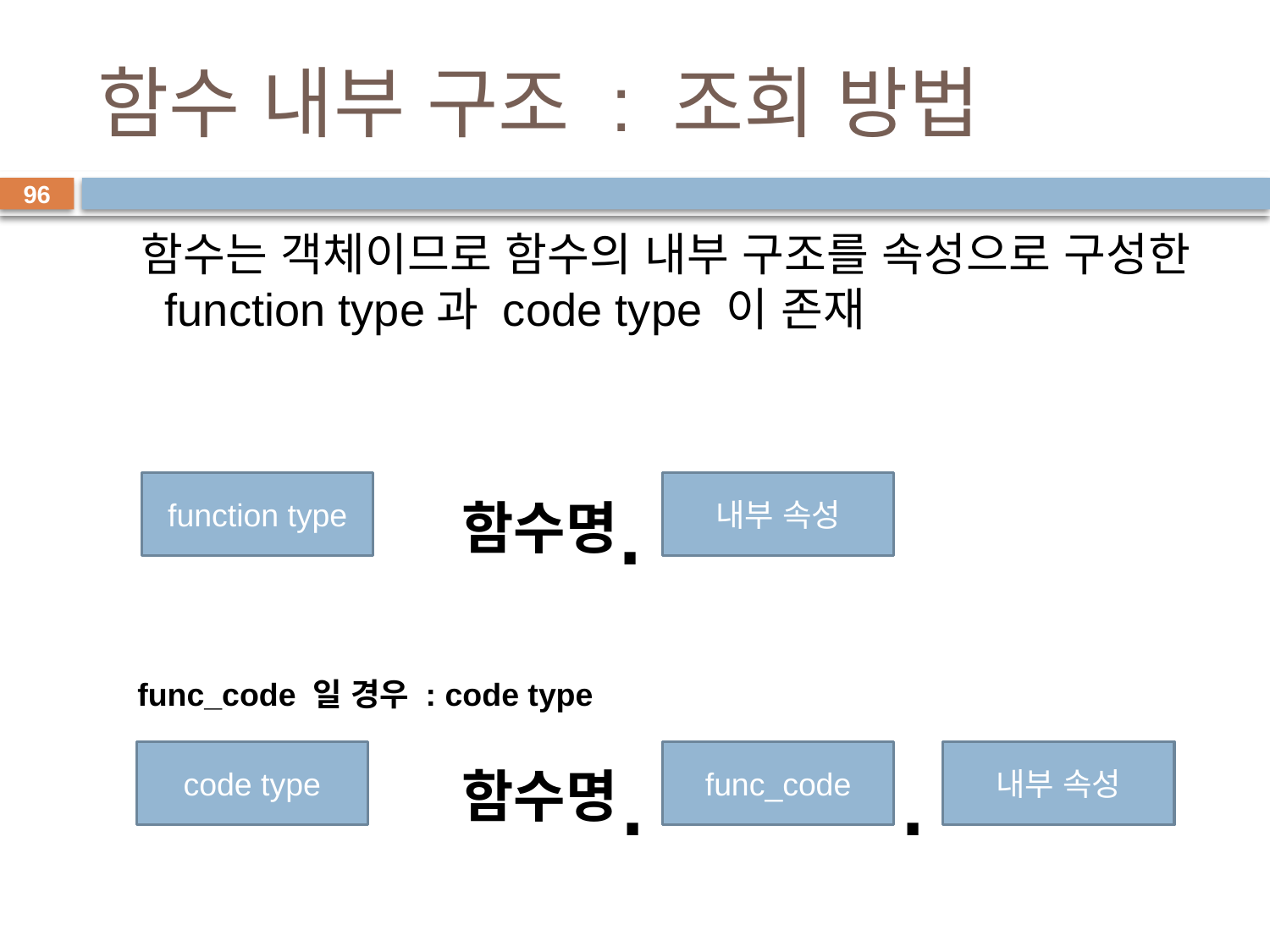

# 함수 내부 구조 : 조회 방법
96
함수는 객체이므로 함수의 내부 구조를 속성으로 구성한  function type과 code type 이 존재

.
function type
내부 속성
함수명
func_code 일 경우 : code type
.
.
code type
func_code
내부 속성
함수명